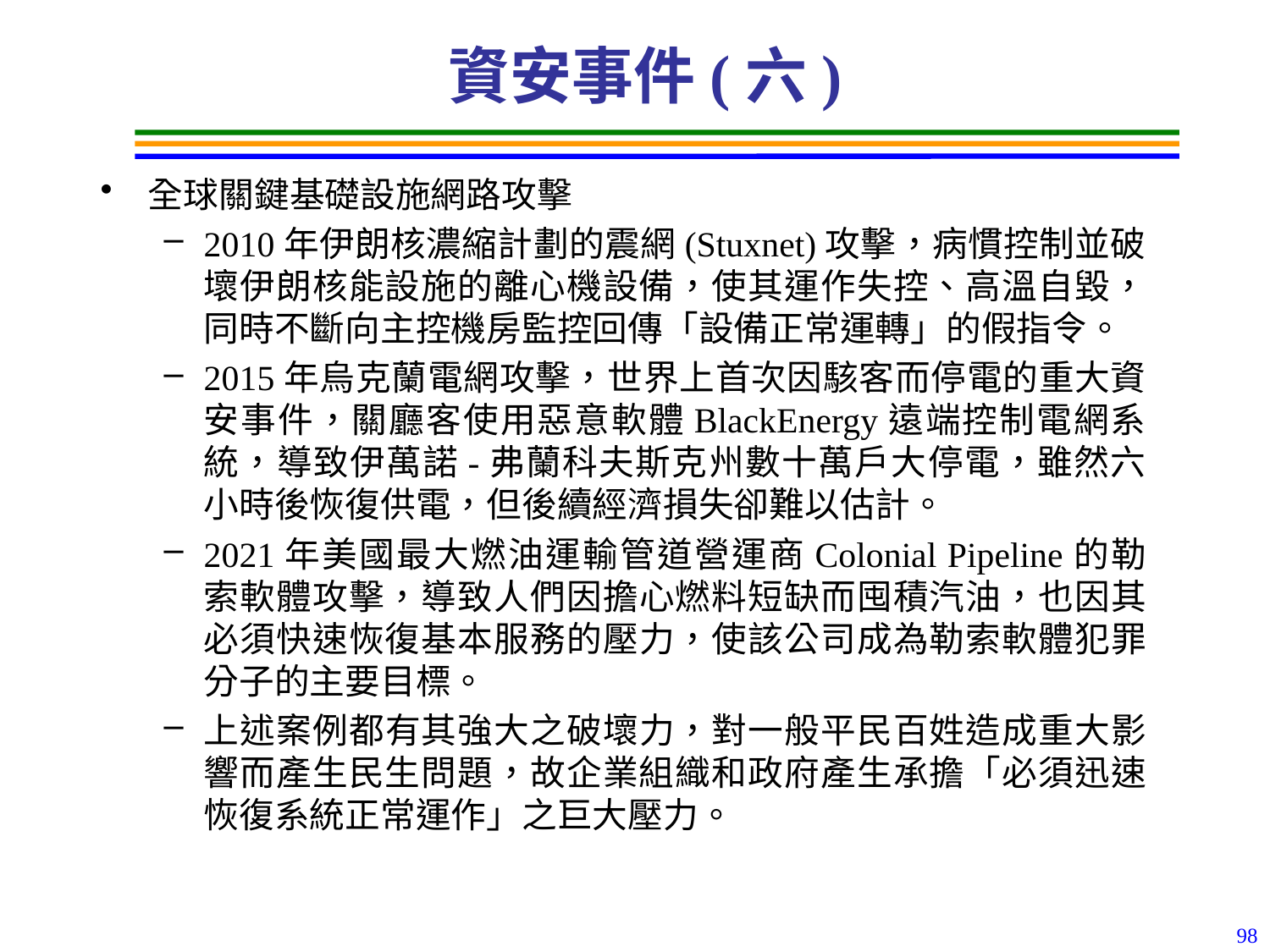

# 資安事件(六)
全球關鍵基礎設施網路攻擊
2010年伊朗核濃縮計劃的震網(Stuxnet)攻擊，病慣控制並破壞伊朗核能設施的離心機設備，使其運作失控、高溫自毀，同時不斷向主控機房監控回傳「設備正常運轉」的假指令。
2015年烏克蘭電網攻擊，世界上首次因駭客而停電的重大資安事件，關廳客使用惡意軟體BlackEnergy遠端控制電網系統，導致伊萬諾-弗蘭科夫斯克州數十萬戶大停電，雖然六小時後恢復供電，但後續經濟損失卻難以估計。
2021年美國最大燃油運輸管道營運商Colonial Pipeline的勒索軟體攻擊，導致人們因擔心燃料短缺而囤積汽油，也因其必須快速恢復基本服務的壓力，使該公司成為勒索軟體犯罪分子的主要目標。
上述案例都有其強大之破壞力，對一般平民百姓造成重大影響而產生民生問題，故企業組織和政府產生承擔「必須迅速恢復系統正常運作」之巨大壓力。
98